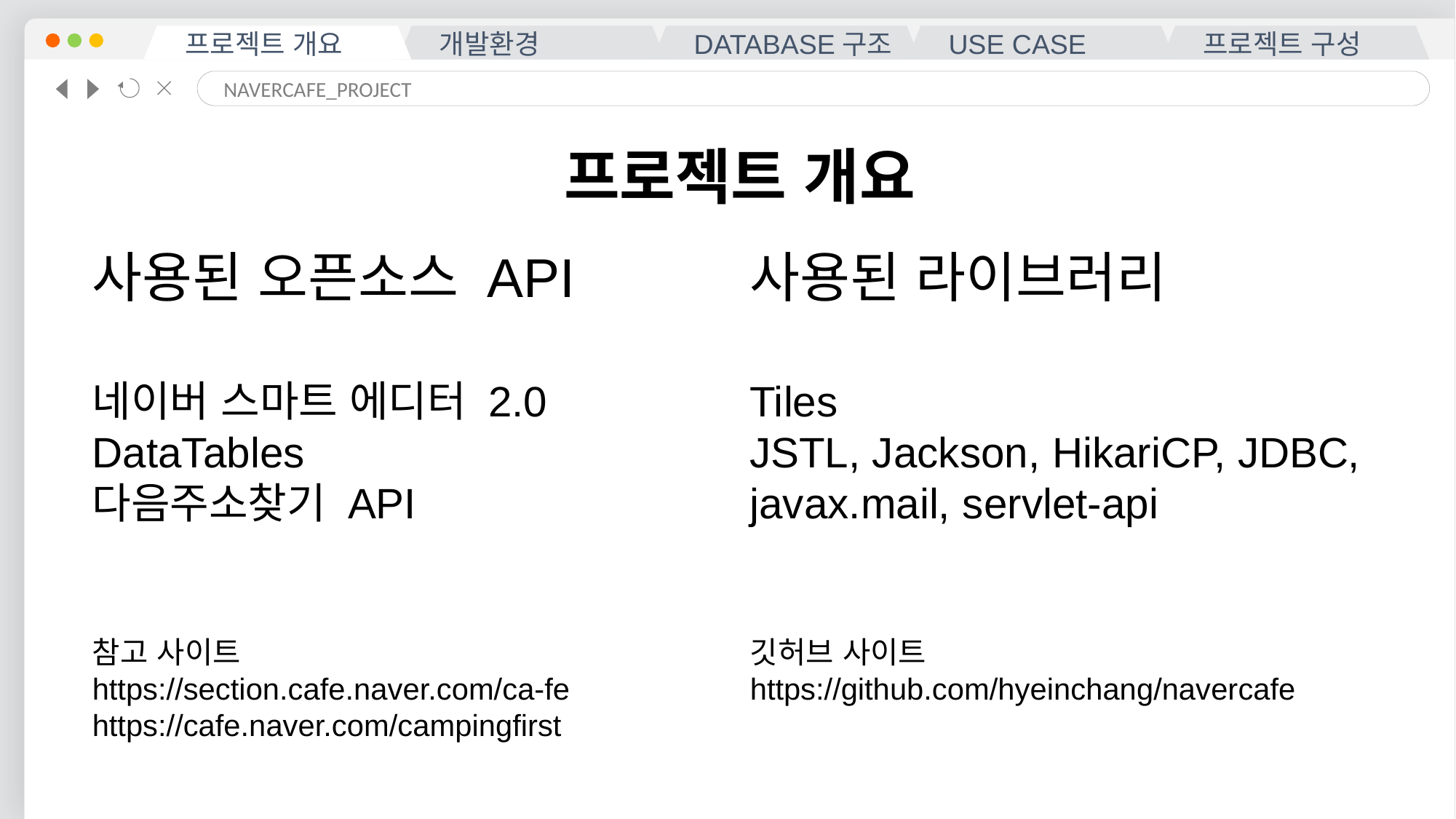

프로젝트 개요
개발환경
DATABASE구조
USE CASE
프로젝트 구성

NAVERCAFE_PROJECT

프로젝트 개요
사용된 오픈소스 API

네이버 스마트 에디터 2.0
DataTables
다음주소찾기 API
사용된 라이브러리

Tiles
JSTL, Jackson, HikariCP, JDBC,
javax.mail, servlet-api
참고 사이트
https://section.cafe.naver.com/ca-fe
https://cafe.naver.com/campingfirst
깃허브 사이트
https://github.com/hyeinchang/navercafe